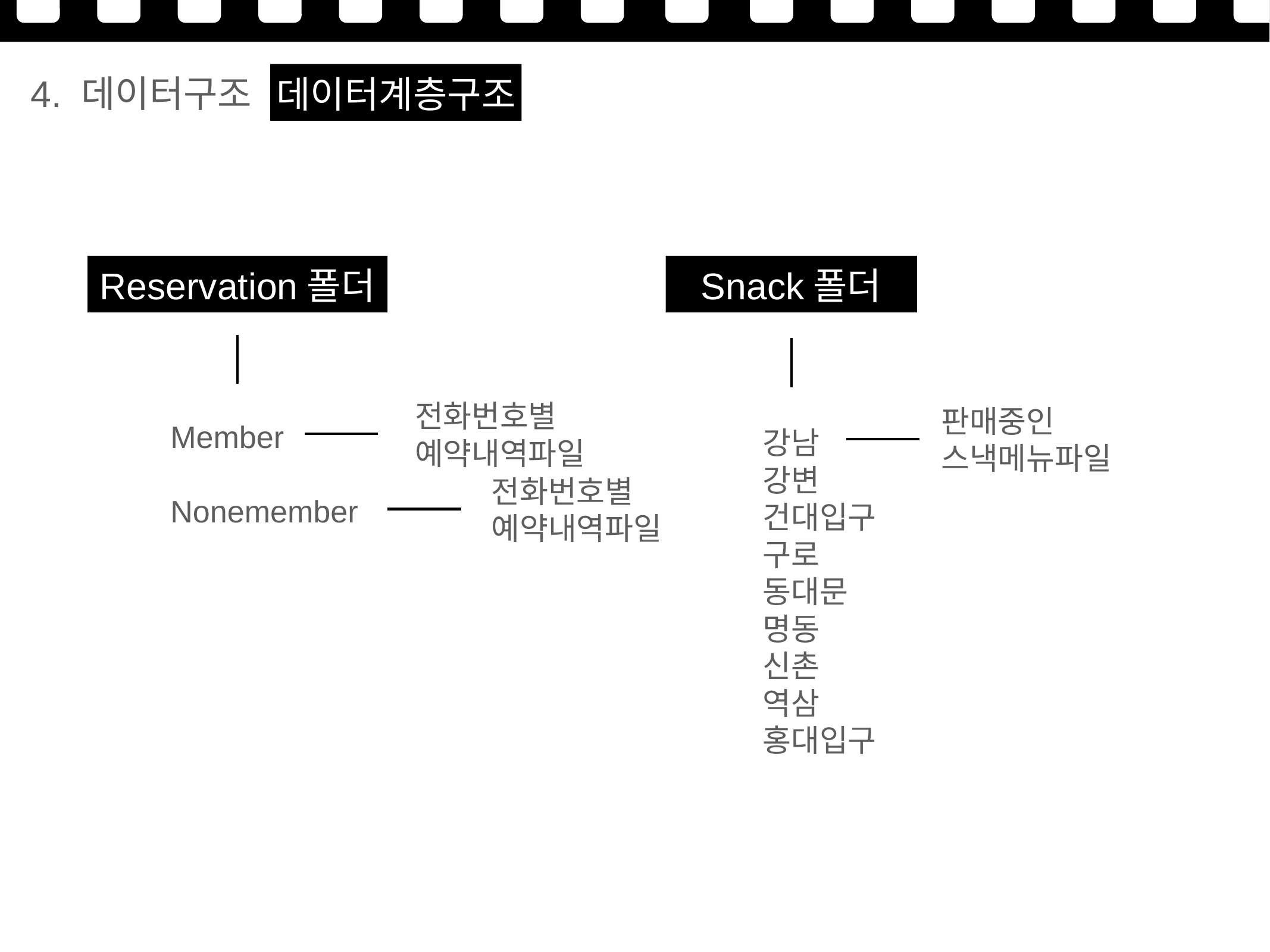

4. 데이터구조
데이터계층구조
Reservation폴더
Snack폴더

전화번호별
예약내역파일
판매중인
스낵메뉴파일
Member

Nonemember
강남
강변
건대입구
구로
동대문
명동
신촌
역삼
홍대입구

전화번호별
예약내역파일